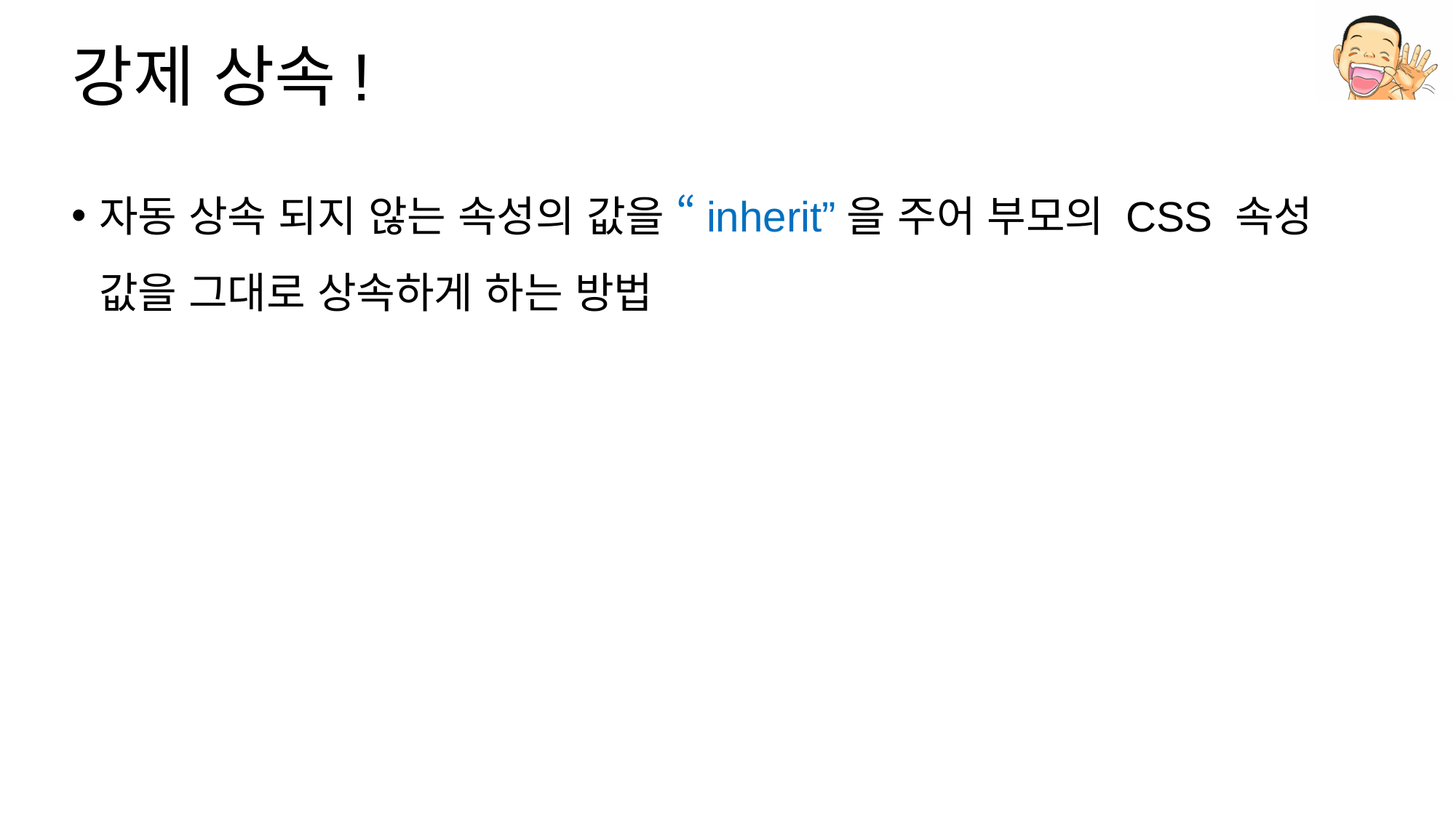

# 강제 상속!
자동 상속 되지 않는 속성의 값을 “inherit”을 주어 부모의 CSS 속성 값을 그대로 상속하게 하는 방법